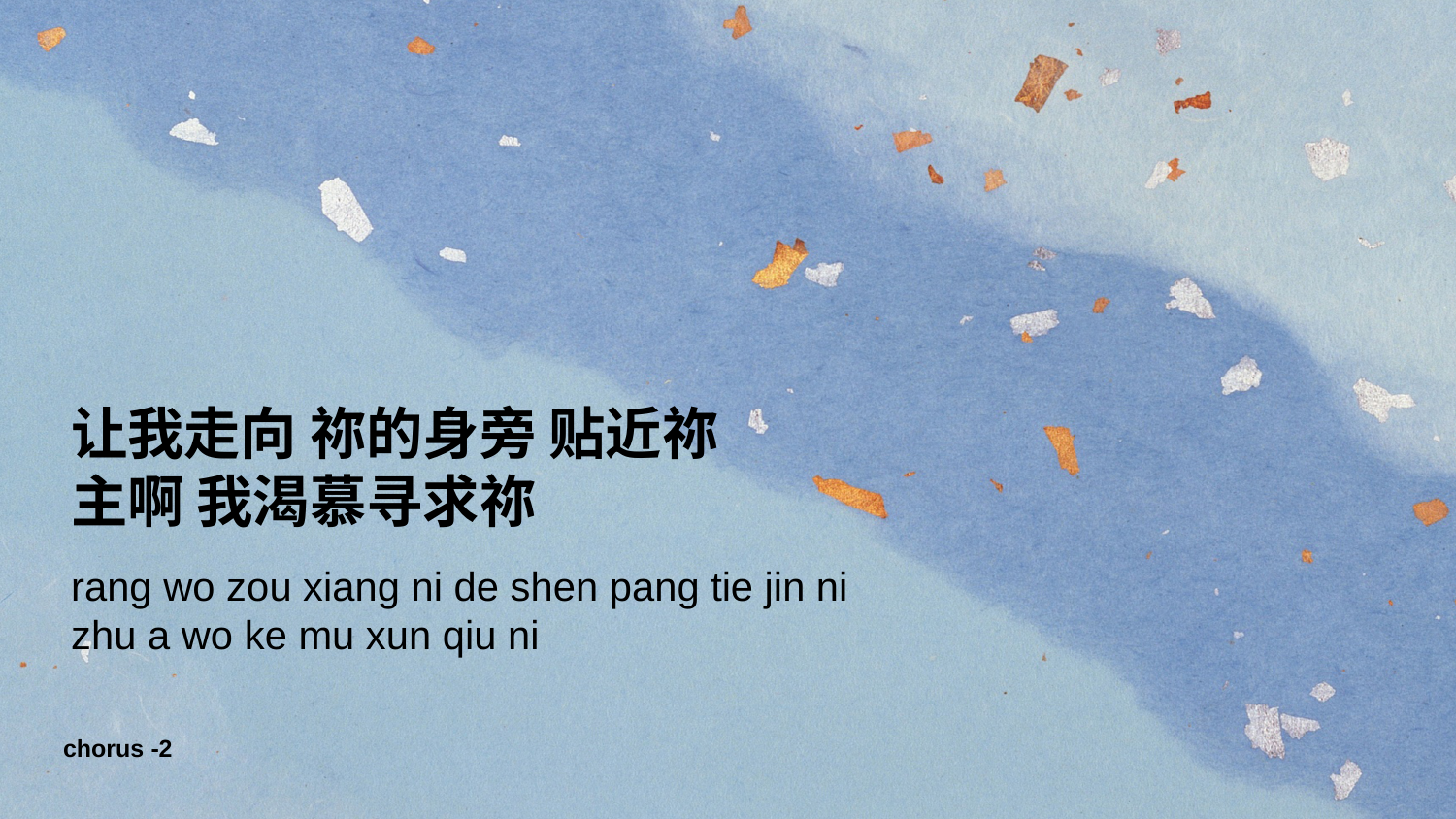

让我走向 祢的身旁 贴近祢
主啊 我渴慕寻求祢

rang wo zou xiang ni de shen pang tie jin ni
zhu a wo ke mu xun qiu ni
chorus -2